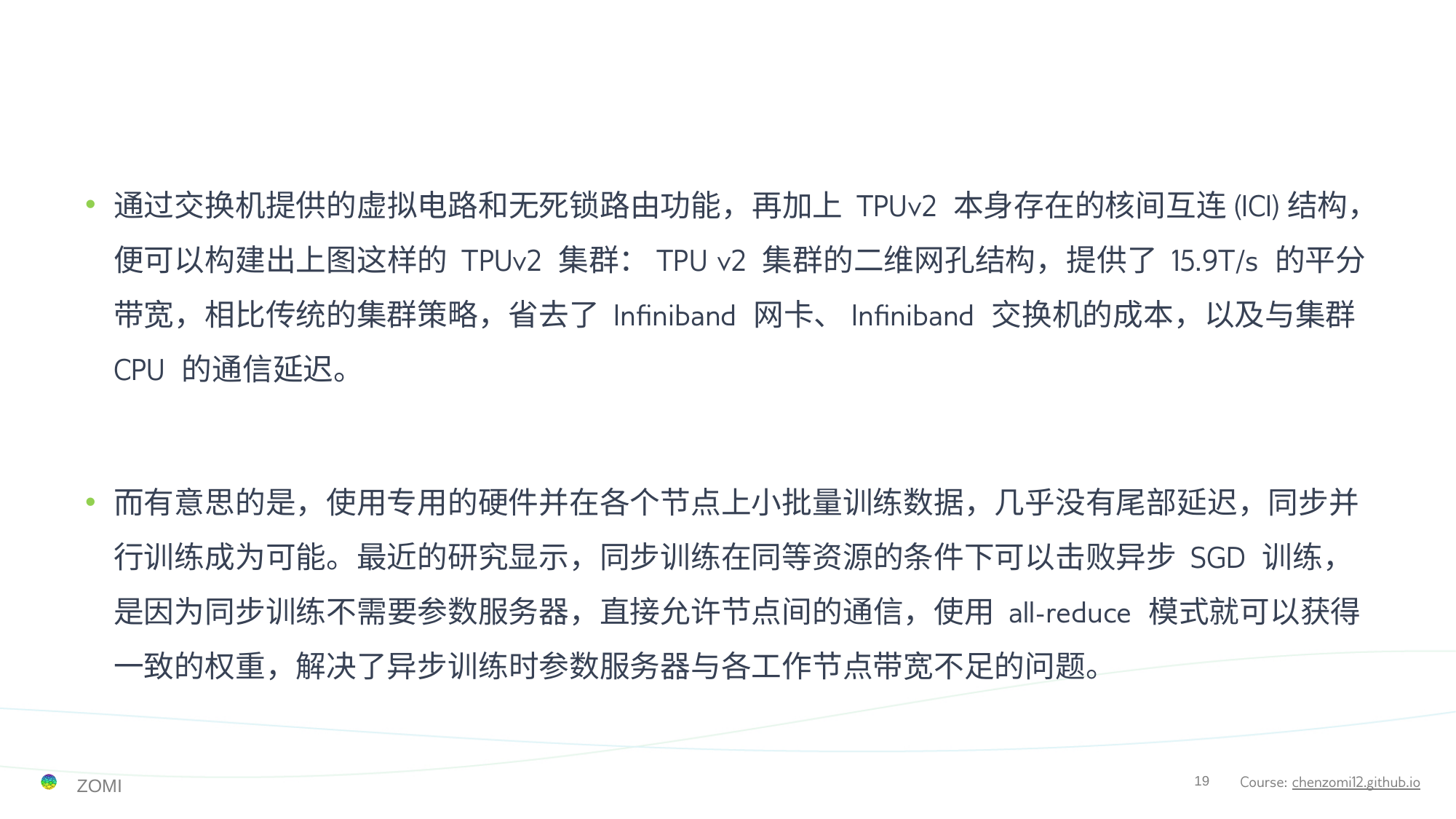

#
通过交换机提供的虚拟电路和无死锁路由功能，再加上 TPUv2 本身存在的核间互连(ICI)结构，便可以构建出上图这样的 TPUv2 集群：TPU v2 集群的二维网孔结构，提供了 15.9T/s 的平分带宽，相比传统的集群策略，省去了 Infiniband 网卡、Infiniband 交换机的成本，以及与集群 CPU 的通信延迟。

而有意思的是，使用专用的硬件并在各个节点上小批量训练数据，几乎没有尾部延迟，同步并行训练成为可能。最近的研究显示，同步训练在同等资源的条件下可以击败异步 SGD 训练，是因为同步训练不需要参数服务器，直接允许节点间的通信，使用 all-reduce 模式就可以获得一致的权重，解决了异步训练时参数服务器与各工作节点带宽不足的问题。